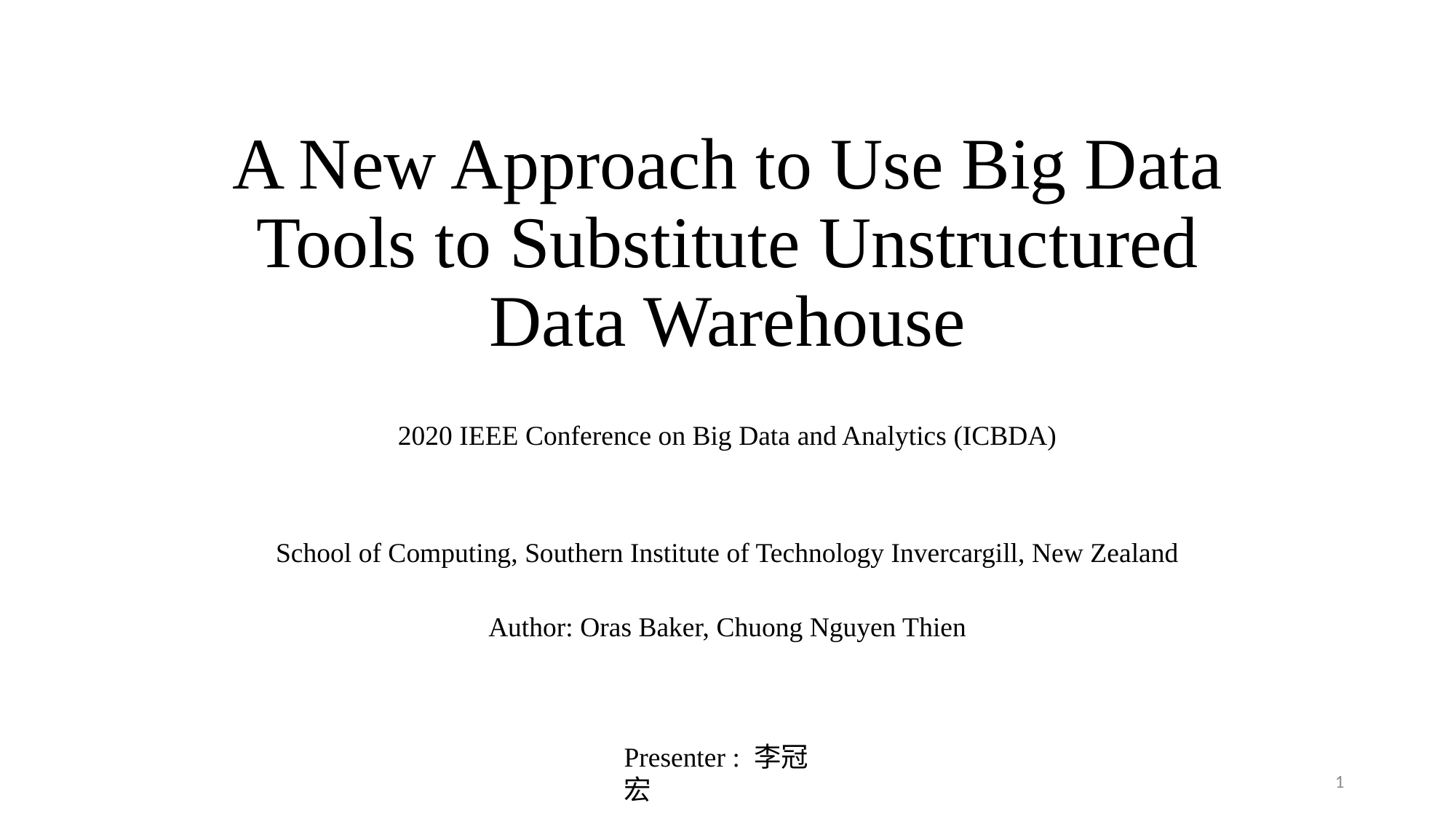

# A New Approach to Use Big Data Tools to Substitute Unstructured Data Warehouse
2020 IEEE Conference on Big Data and Analytics (ICBDA)
School of Computing, Southern Institute of Technology Invercargill, New Zealand
Author: Oras Baker, Chuong Nguyen Thien
Presenter : 李冠宏
1